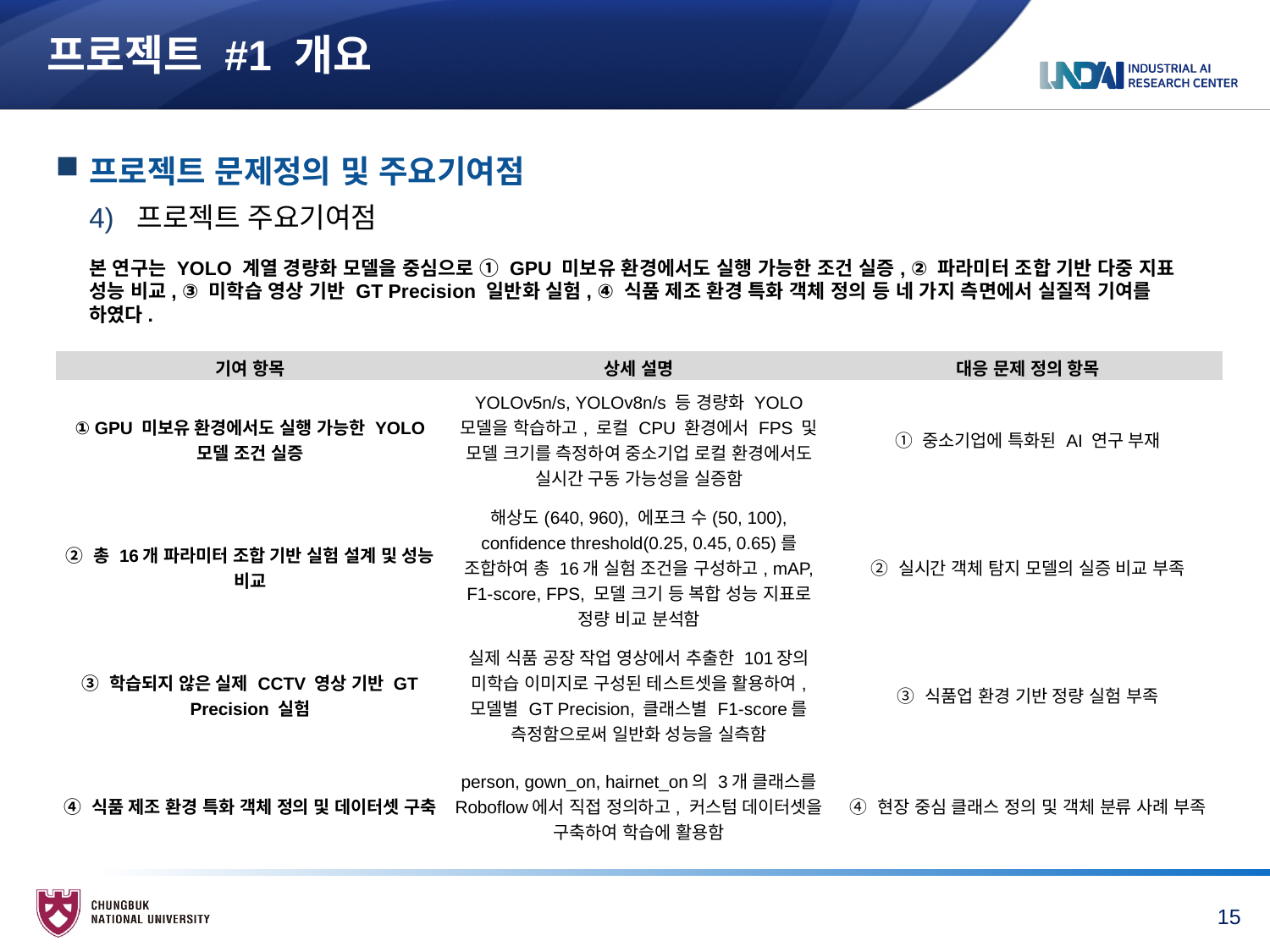

# 프로젝트 #1 개요
프로젝트 문제정의 및 주요기여점
프로젝트 주요기여점
	본 연구는 YOLO 계열 경량화 모델을 중심으로 ① GPU 미보유 환경에서도 실행 가능한 조건 실증, ② 파라미터 조합 기반 다중 지표 성능 비교, ③ 미학습 영상 기반 GT Precision 일반화 실험, ④ 식품 제조 환경 특화 객체 정의 등 네 가지 측면에서 실질적 기여를 하였다.
| 기여 항목 | 상세 설명 | 대응 문제 정의 항목 |
| --- | --- | --- |
| ① GPU 미보유 환경에서도 실행 가능한 YOLO 모델 조건 실증 | YOLOv5n/s, YOLOv8n/s 등 경량화 YOLO 모델을 학습하고, 로컬 CPU 환경에서 FPS 및 모델 크기를 측정하여 중소기업 로컬 환경에서도 실시간 구동 가능성을 실증함 | ① 중소기업에 특화된 AI 연구 부재 |
| ② 총 16개 파라미터 조합 기반 실험 설계 및 성능 비교 | 해상도(640, 960), 에포크 수(50, 100), confidence threshold(0.25, 0.45, 0.65)를 조합하여 총 16개 실험 조건을 구성하고, mAP, F1-score, FPS, 모델 크기 등 복합 성능 지표로 정량 비교 분석함 | ② 실시간 객체 탐지 모델의 실증 비교 부족 |
| ③ 학습되지 않은 실제 CCTV 영상 기반 GT Precision 실험 | 실제 식품 공장 작업 영상에서 추출한 101장의 미학습 이미지로 구성된 테스트셋을 활용하여, 모델별 GT Precision, 클래스별 F1-score를 측정함으로써 일반화 성능을 실측함 | ③ 식품업 환경 기반 정량 실험 부족 |
| ④ 식품 제조 환경 특화 객체 정의 및 데이터셋 구축 | person, gown\_on, hairnet\_on의 3개 클래스를 Roboflow에서 직접 정의하고, 커스텀 데이터셋을 구축하여 학습에 활용함 | ④ 현장 중심 클래스 정의 및 객체 분류 사례 부족 |